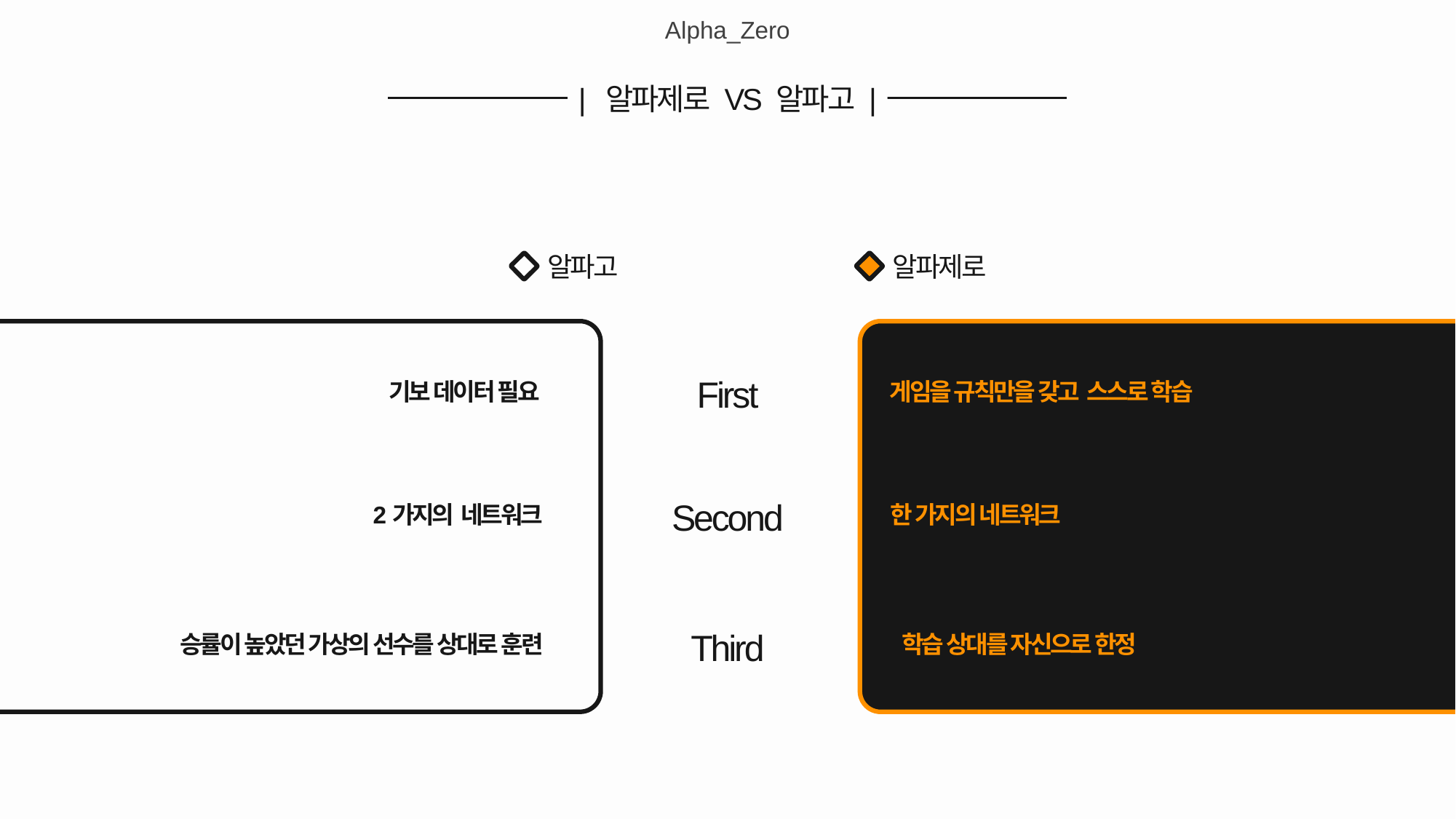

Alpha_Zero
|  알파제로 VS 알파고 |
알파고

알파제로

First
기보 데이터 필요
게임을 규칙만을 갖고  스스로 학습
Second
2가지의  네트워크
한 가지의 네트워크
Third
 승률이 높았던 가상의 선수를 상대로 훈련
학습 상대를 자신으로 한정